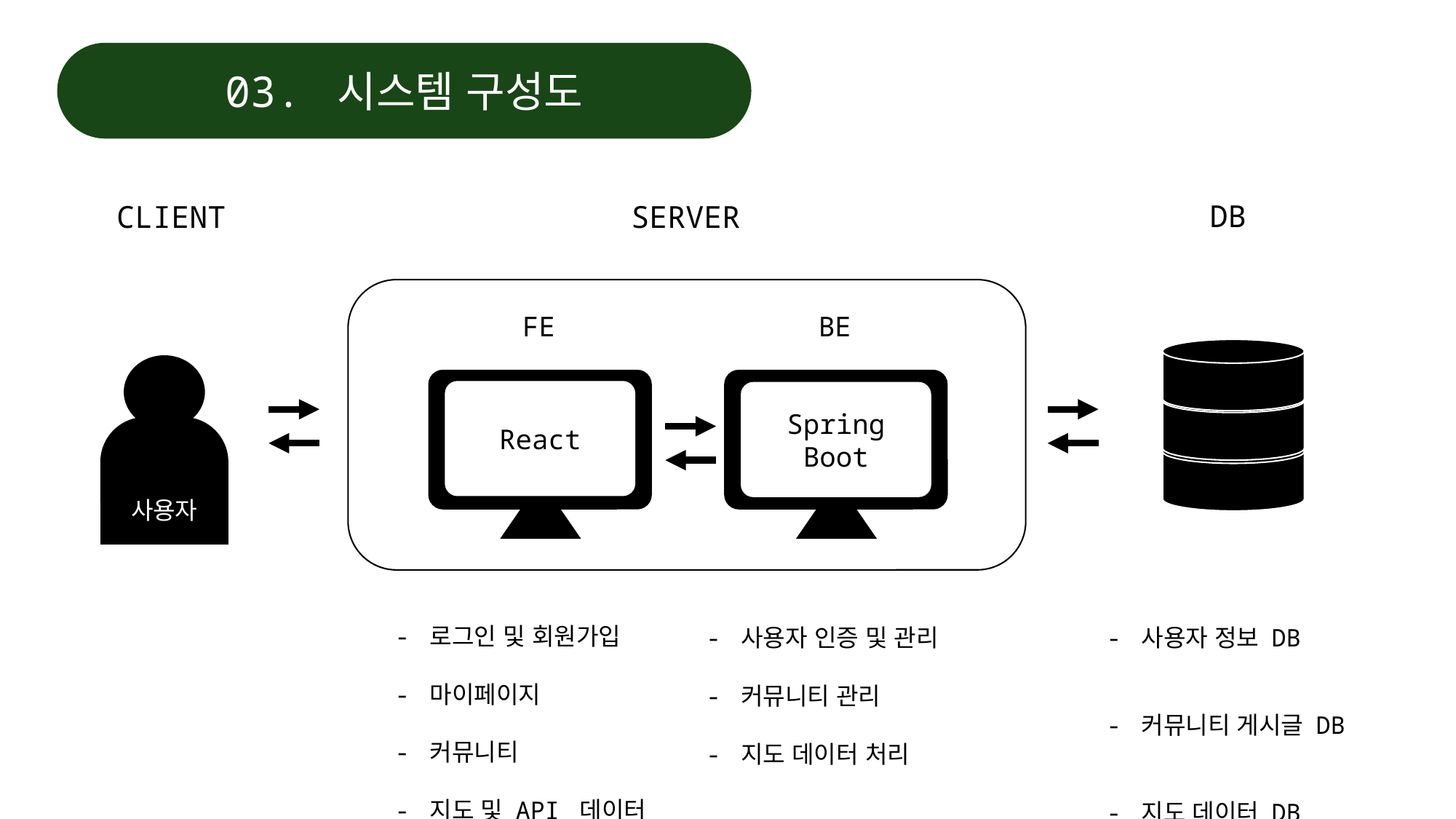

03. 시스템 구성도
DB
SERVER
CLIENT

FE
BE

사용자

React
Spring Boot

- 로그인 및 회원가입
- 마이페이지
- 커뮤니티
- 지도 및 API 데이터
- 사용자 인증 및 관리
- 커뮤니티 관리
- 지도 데이터 처리
- 사용자 정보 DB
- 커뮤니티 게시글 DB
- 지도 데이터 DB